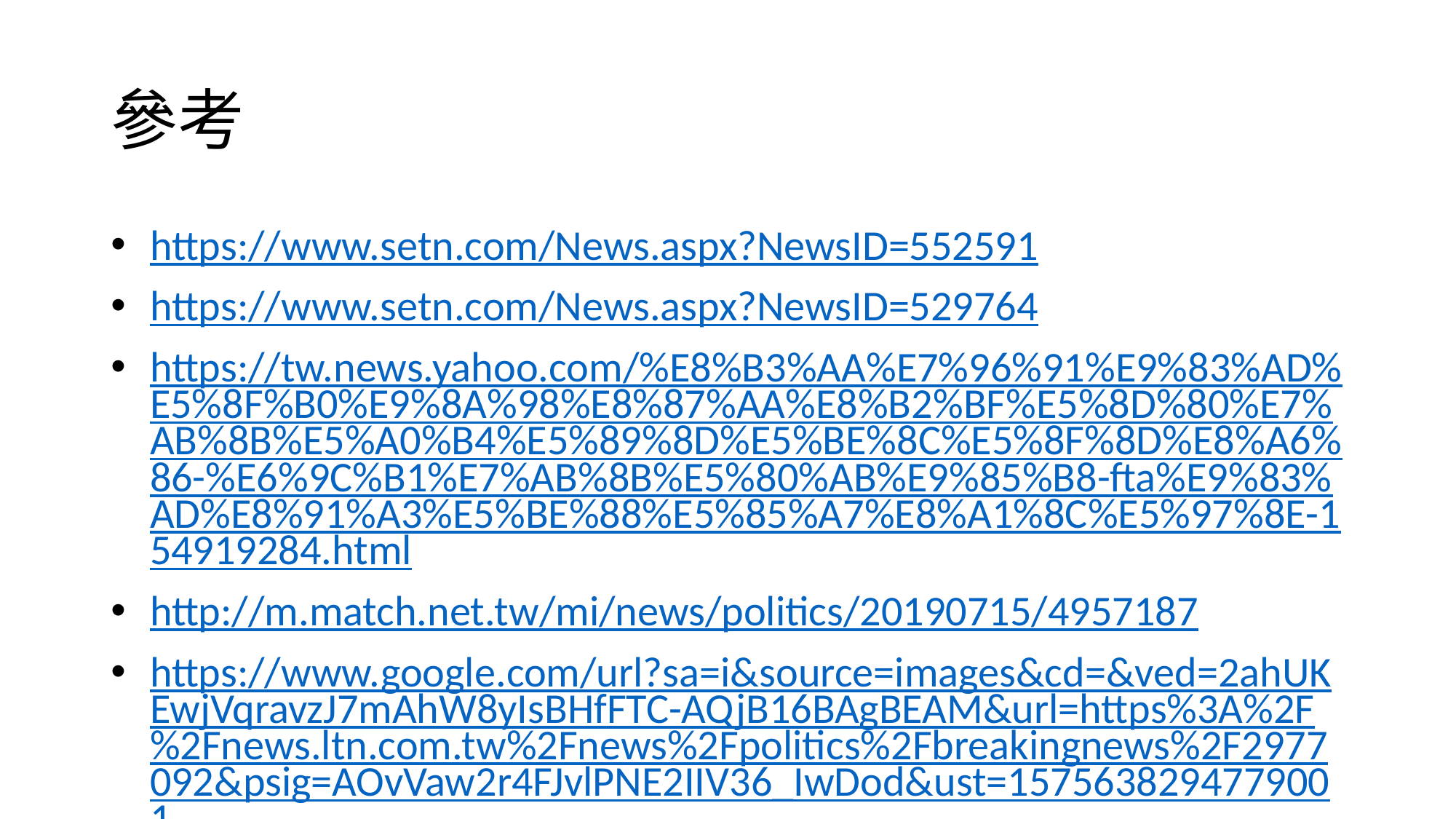

# 參考
https://www.setn.com/News.aspx?NewsID=552591
https://www.setn.com/News.aspx?NewsID=529764
https://tw.news.yahoo.com/%E8%B3%AA%E7%96%91%E9%83%AD%E5%8F%B0%E9%8A%98%E8%87%AA%E8%B2%BF%E5%8D%80%E7%AB%8B%E5%A0%B4%E5%89%8D%E5%BE%8C%E5%8F%8D%E8%A6%86-%E6%9C%B1%E7%AB%8B%E5%80%AB%E9%85%B8-fta%E9%83%AD%E8%91%A3%E5%BE%88%E5%85%A7%E8%A1%8C%E5%97%8E-154919284.html
http://m.match.net.tw/mi/news/politics/20190715/4957187
https://www.google.com/url?sa=i&source=images&cd=&ved=2ahUKEwjVqravzJ7mAhW8yIsBHfFTC-AQjB16BAgBEAM&url=https%3A%2F%2Fnews.ltn.com.tw%2Fnews%2Fpolitics%2Fbreakingnews%2F2977092&psig=AOvVaw2r4FJvlPNE2IIV36_IwDod&ust=1575638294779001
https://www.storm.mg/article/1541591
https://news.ebc.net.tw/News/Article/163746
https://kknews.cc/health/gqkmo99.html